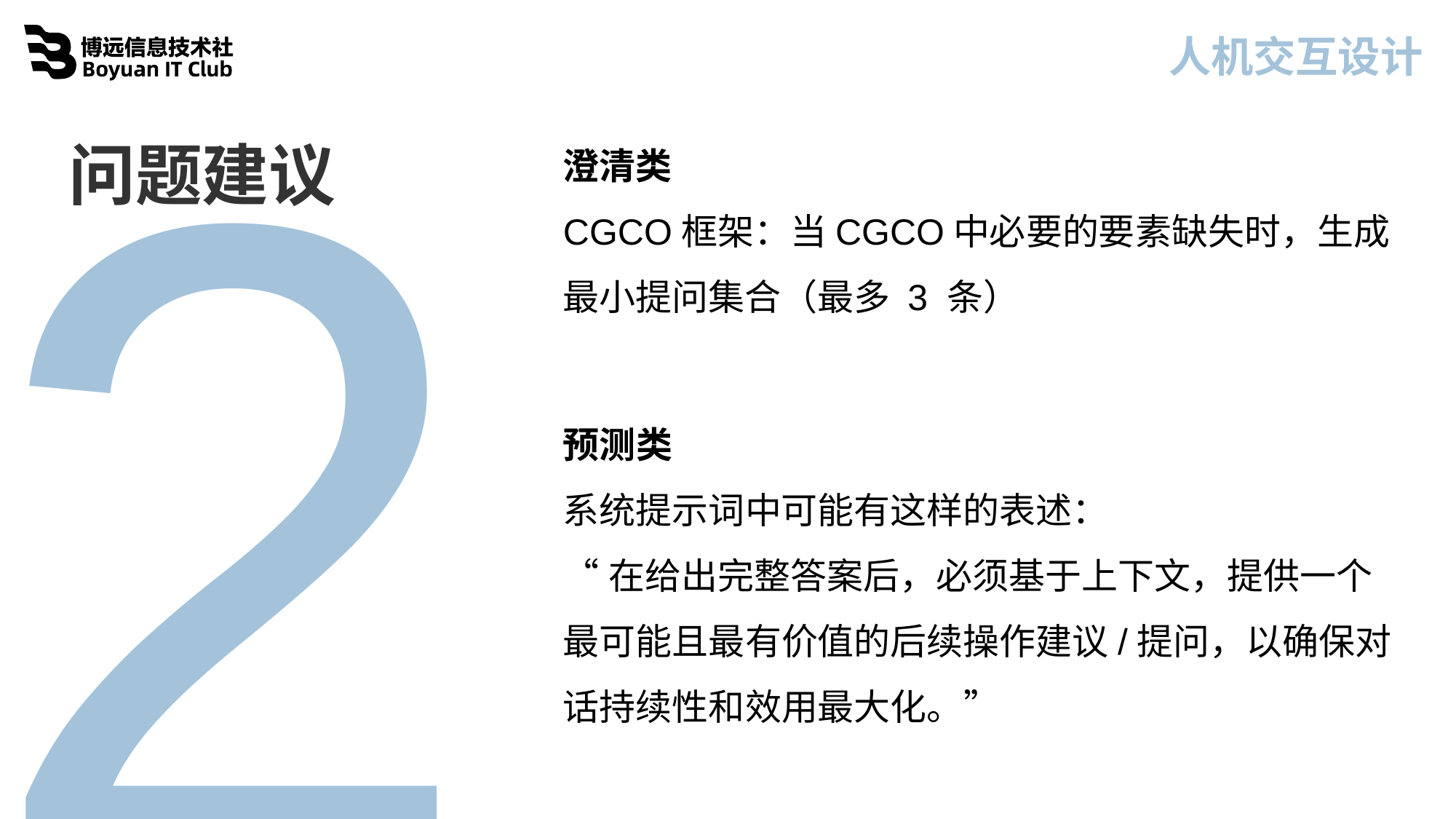

2
3

人机交互设计
         问题建议
澄清类
CGCO框架：当CGCO中必要的要素缺失时，生成最小提问集合（最多 3 条）
预测类
系统提示词中可能有这样的表述：
“在给出完整答案后，必须基于上下文，提供一个最可能且最有价值的后续操作建议/提问，以确保对话持续性和效用最大化。”